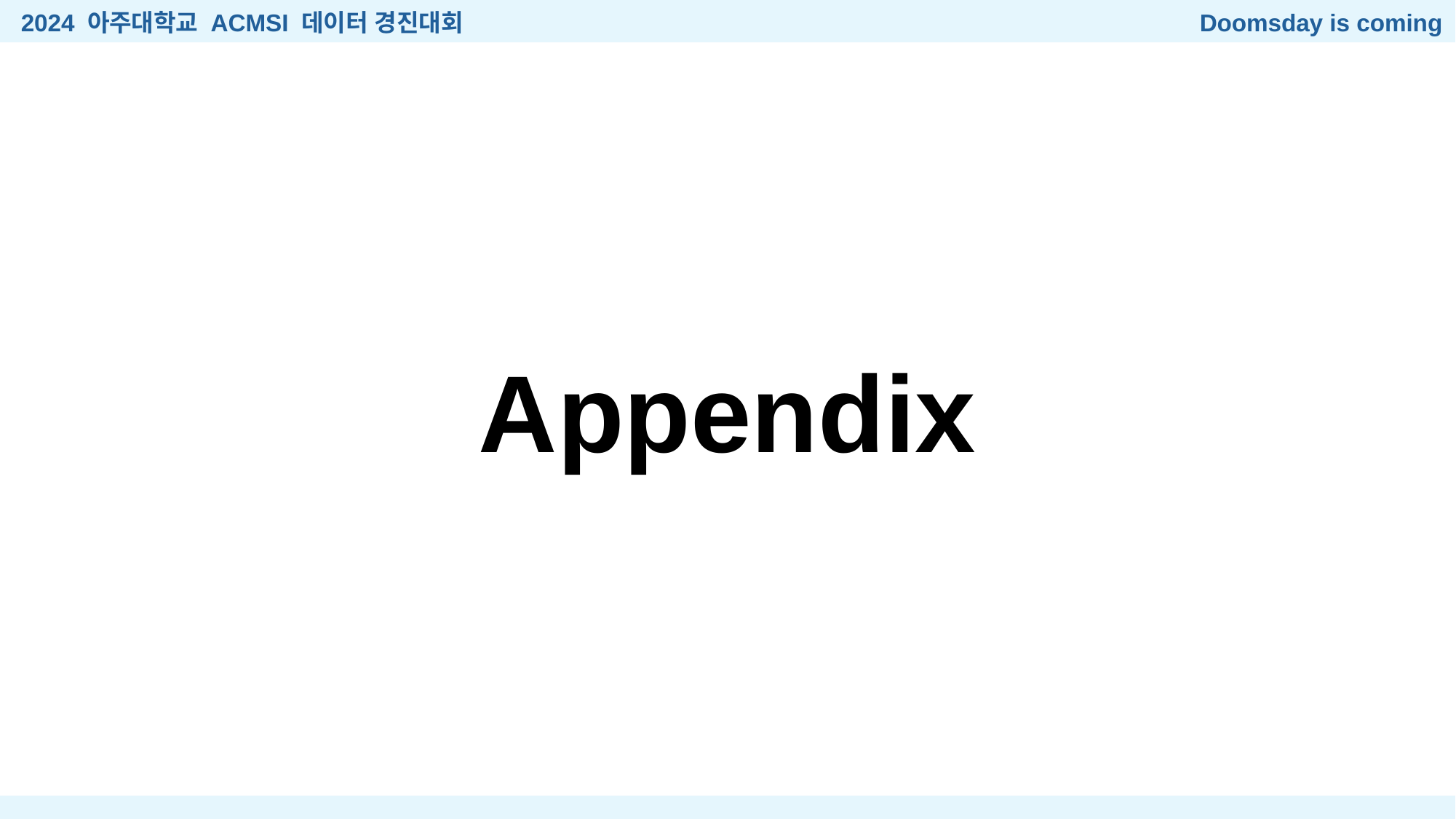

2024 아주대학교 ACMSI 데이터 경진대회
Doomsday is coming
Appendix